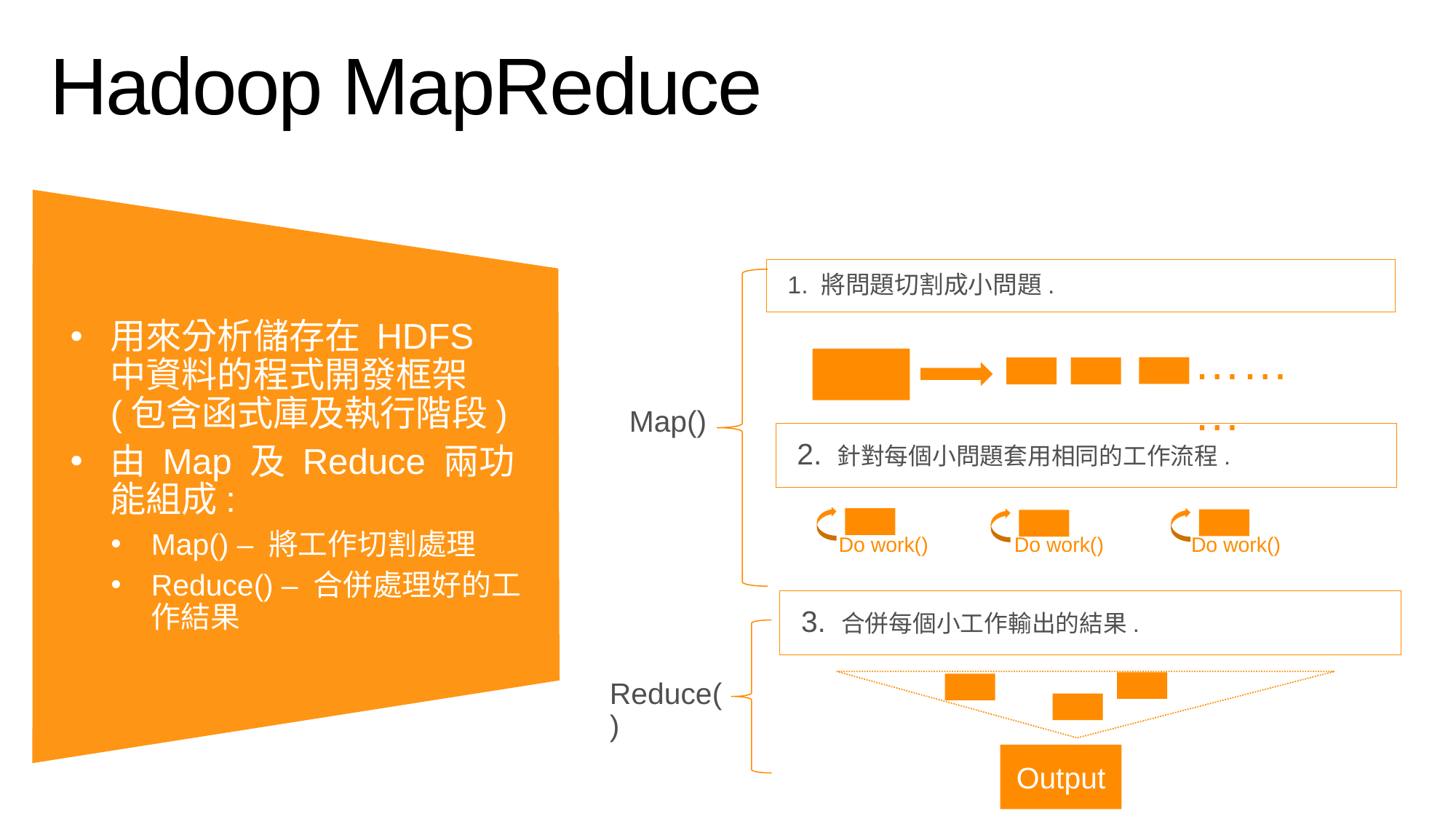

# Hadoop MapReduce
用來分析儲存在 HDFS 中資料的程式開發框架(包含函式庫及執行階段)
由 Map 及 Reduce 兩功能組成:
Map() – 將工作切割處理
Reduce() – 合併處理好的工作結果
1. 將問題切割成小問題.

………

Map()
2. 針對每個小問題套用相同的工作流程.

Do work()
Do work()
Do work()
3. 合併每個小工作輸出的結果.

Reduce()

Output